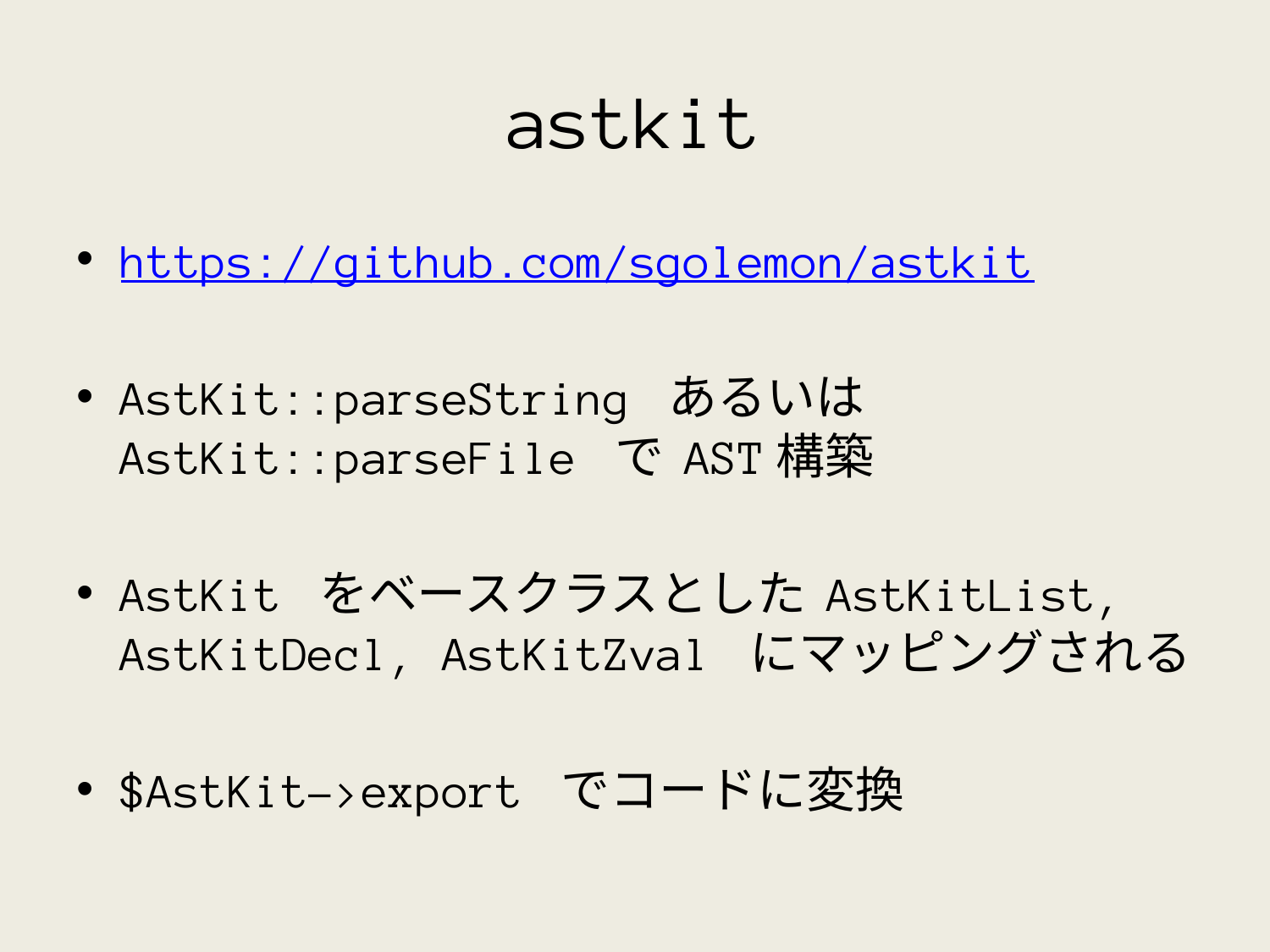

# astkit
https://github.com/sgolemon/astkit

AstKit::parseString あるいは AstKit::parseFile で AST構築

AstKit をベースクラスとした AstKitList, AstKitDecl, AstKitZval にマッピングされる

$AstKit->export でコードに変換